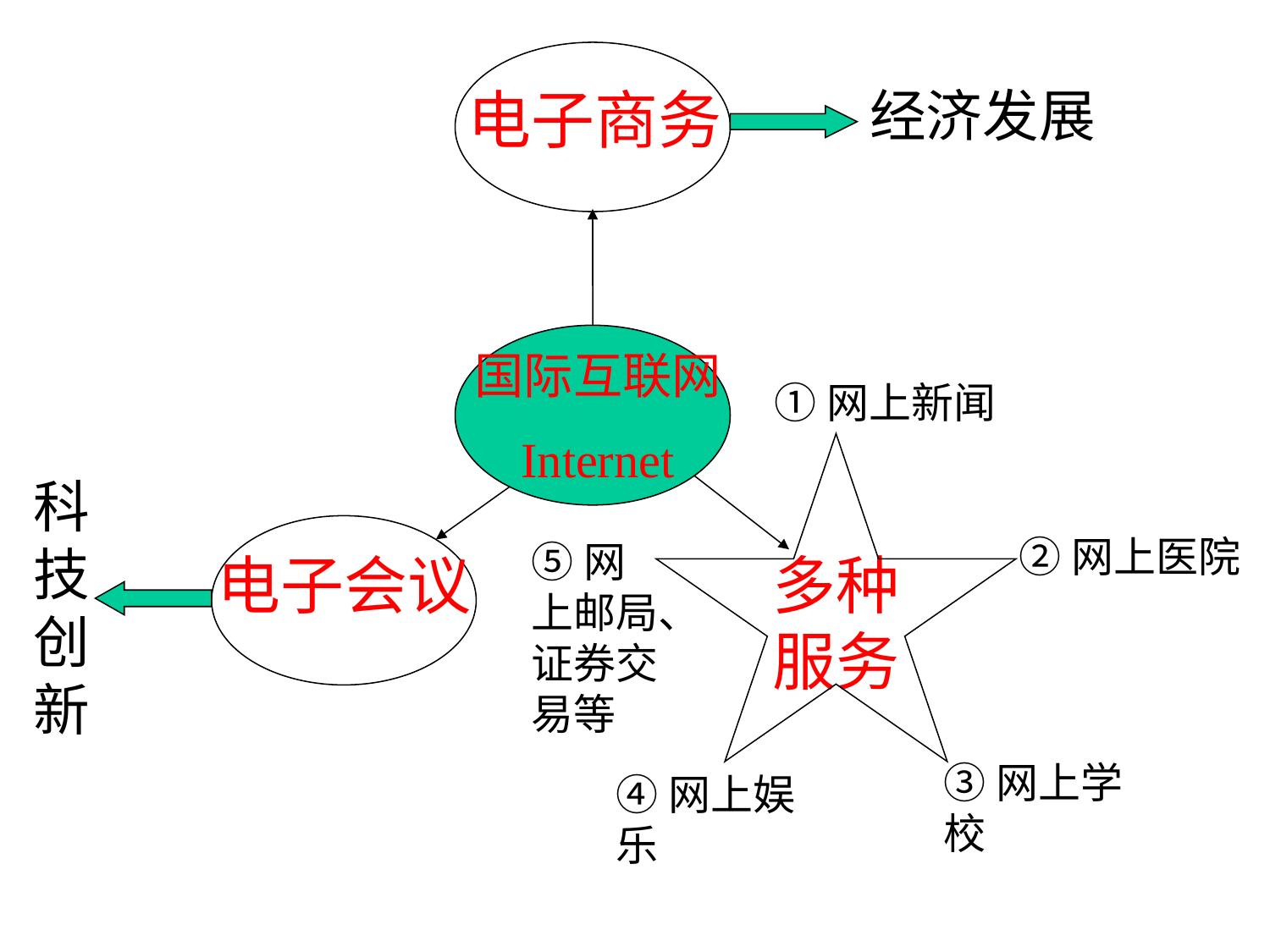

电子商务
经济发展

国际互联网
Internet
①网上新闻

科技创新

②网上医院
⑤网上邮局、证券交易等
电子会议
多种服务

③网上学校
④网上娱乐